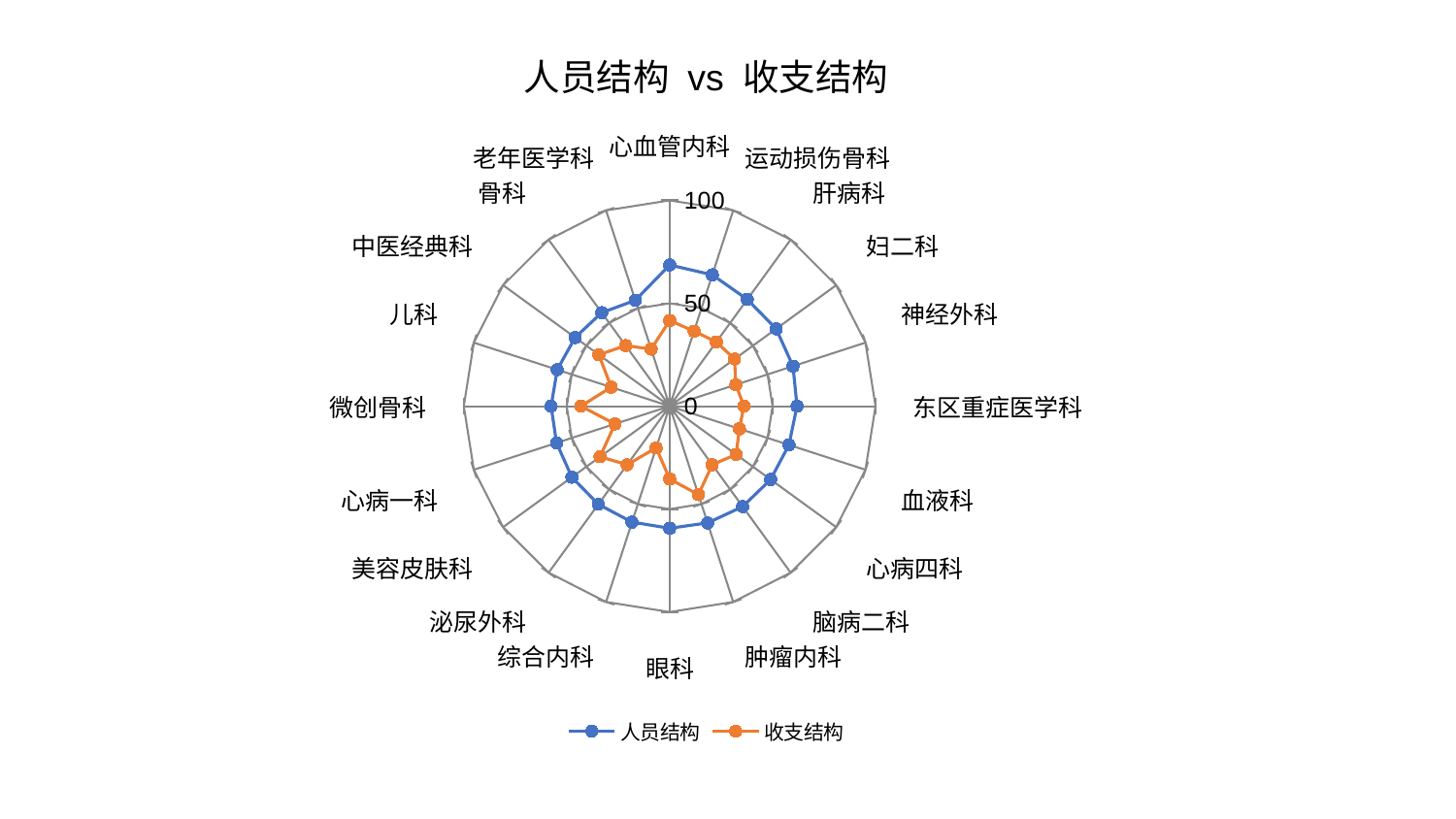

### Chart: 人员结构 vs 收支结构

| Category | 人员结构 | 收支结构 |
|---|---|---|
| 心血管内科 | 68.61442212244741 | 41.63336353612852 |
| 运动损伤骨科 | 67.11376356019247 | 38.33784835770401 |
| 肝病科 | 64.14735606821992 | 38.593811008930054 |
| 妇二科 | 63.94935485272591 | 38.98765992384107 |
| 神经外科 | 63.01182611093675 | 33.826059922813116 |
| 东区重症医学科 | 61.88731854516516 | 36.088694844349284 |
| 血液科 | 60.932941004704865 | 35.63979674128324 |
| 心病四科 | 60.633085401576444 | 39.89864131983746 |
| 脑病二科 | 60.3328232792979 | 35.18577347060973 |
| 肿瘤内科 | 59.65133300111872 | 45.200923717354605 |
| 眼科 | 59.308834838237274 | 35.37441819216548 |
| 综合内科 | 59.243470012895344 | 21.30760194762171 |
| 泌尿外科 | 58.92482128217952 | 35.181372085431065 |
| 美容皮肤科 | 58.71924187054746 | 41.77834987272324 |
| 心病一科 | 57.76261880230392 | 27.94369925013093 |
| 微创骨科 | 57.592125064467545 | 43.11265094098896 |
| 儿科 | 57.40997198331998 | 29.85255014490723 |
| 中医经典科 | 56.776863513622786 | 42.52236389024496 |
| 骨科 | 56.193512596878605 | 36.414611807193644 |
| 老年医学科 | 54.083083511750246 | 29.159279808591908 |
46